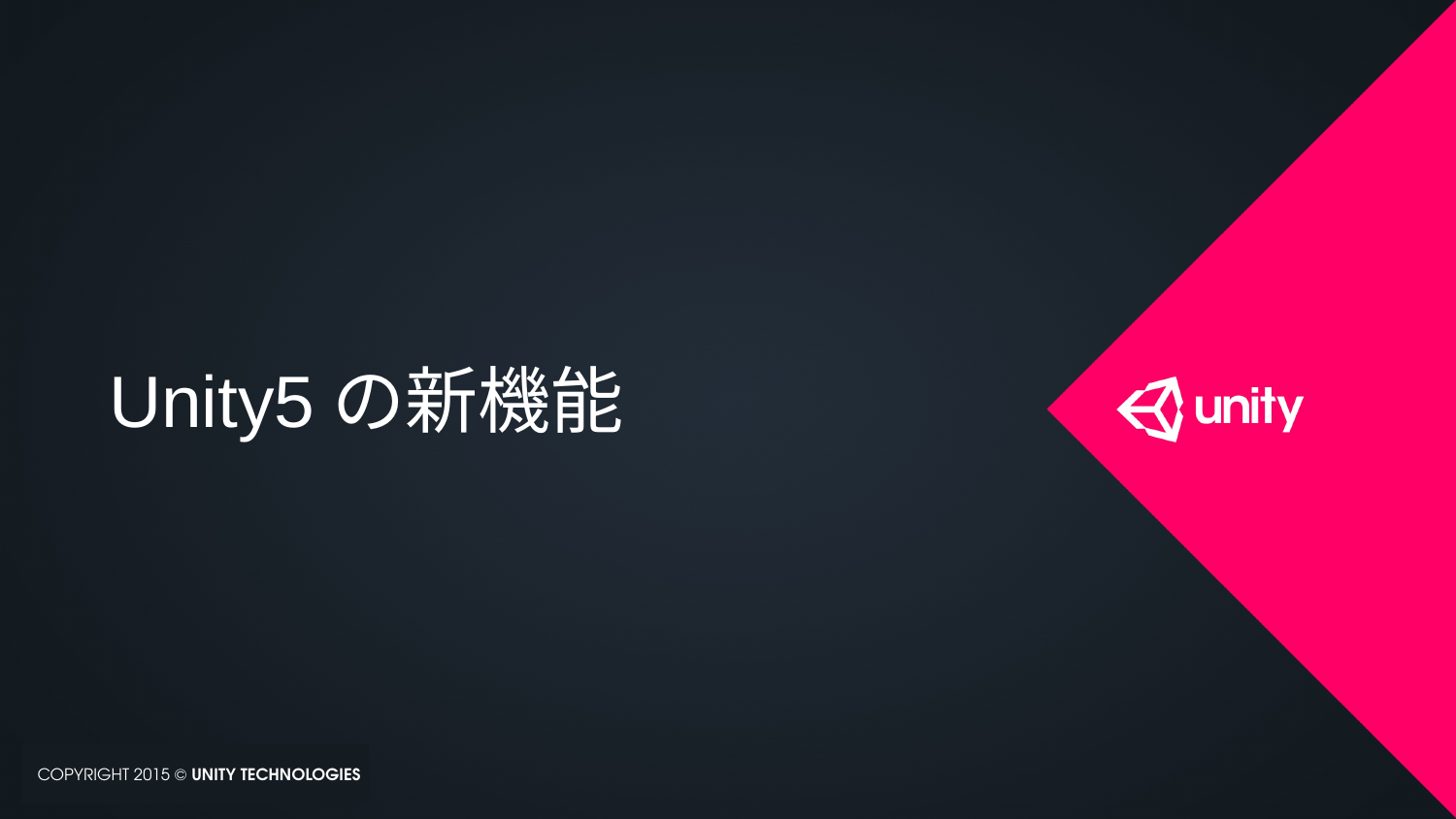

# Unity5の新機能

COPYRIGHT 2015 © UNITY TECHNOLOGIES